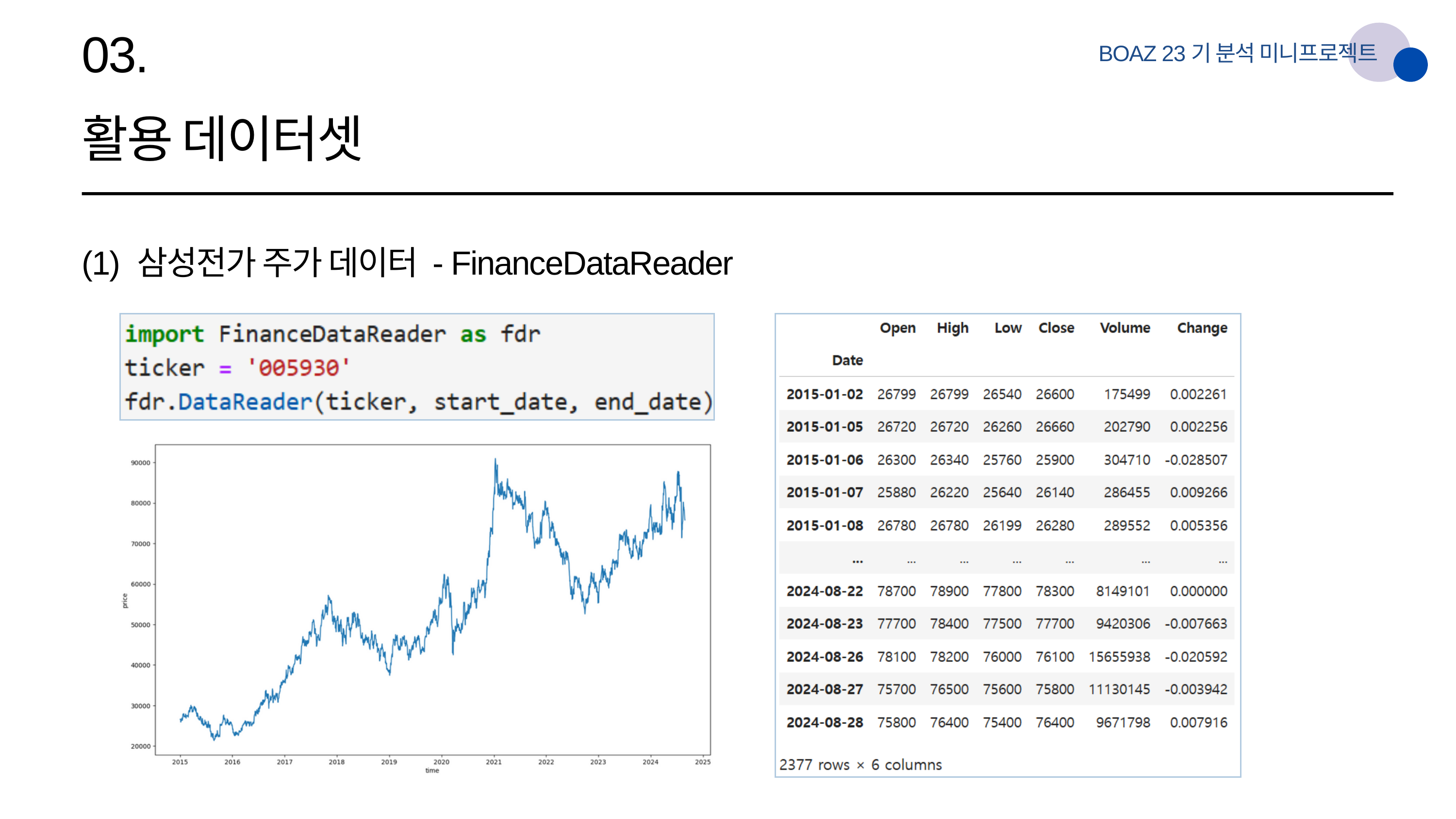

03.

BOAZ 23기 분석 미니프로젝트

활용 데이터셋

(1) 삼성전가 주가 데이터 - FinanceDataReader